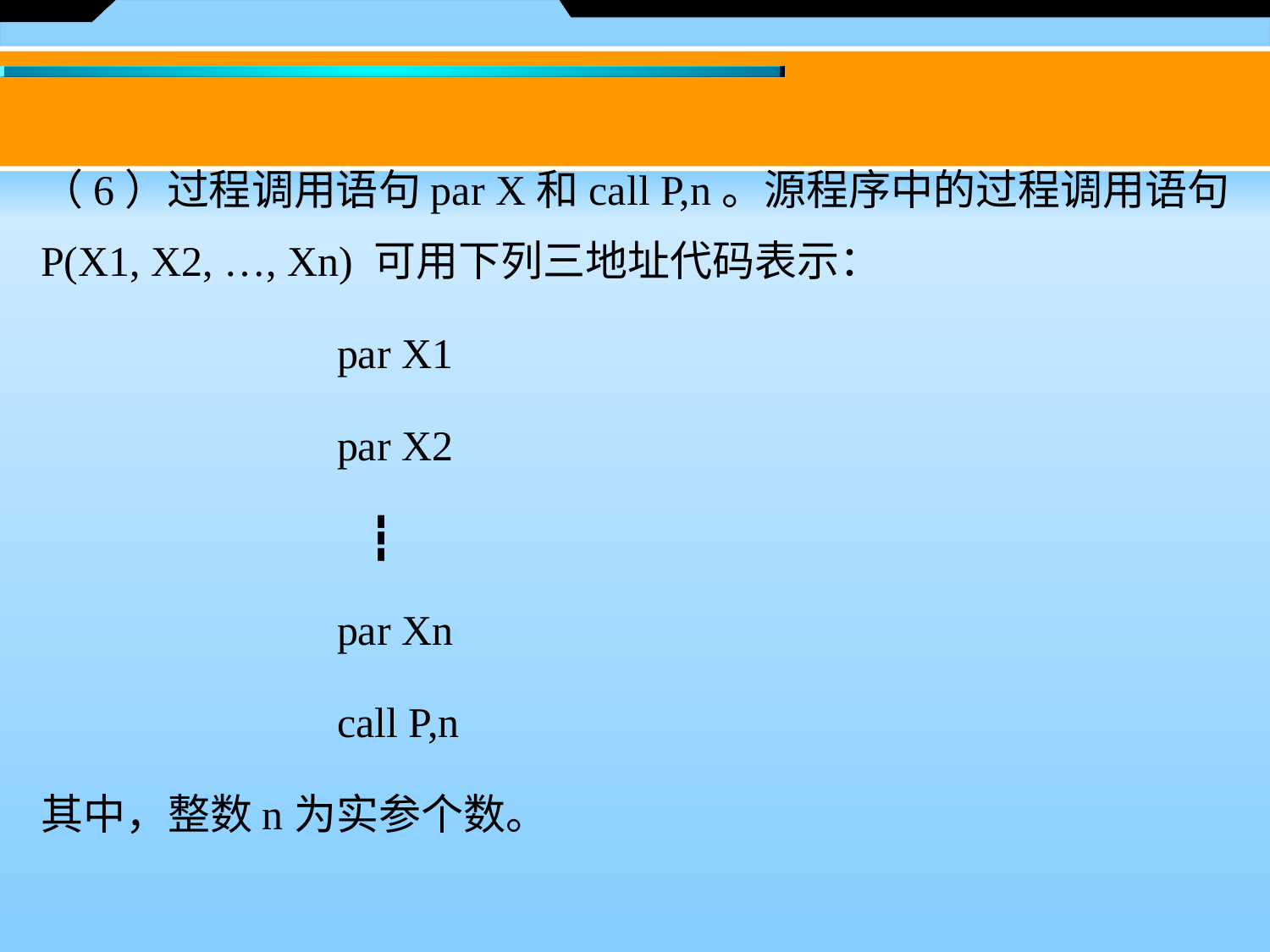

（6）过程调用语句par X和call P,n。源程序中的过程调用语句P(X1, X2, …, Xn) 可用下列三地址代码表示：
                            par X1
                            par X2
                               ┇
                            par Xn
                            call P,n
其中，整数n为实参个数。